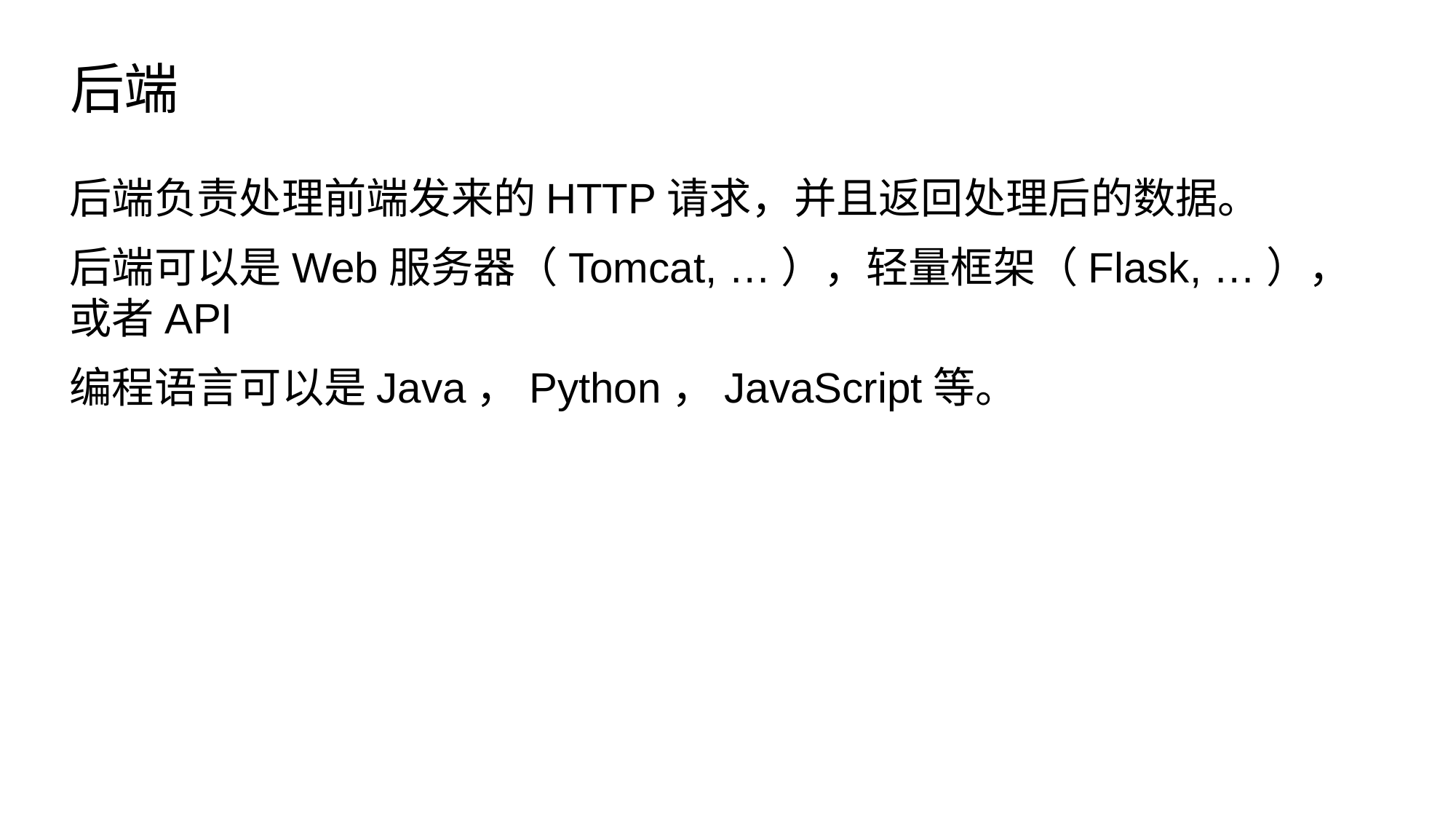

# 后端
后端负责处理前端发来的HTTP请求，并且返回处理后的数据。
后端可以是Web服务器（Tomcat, …），轻量框架（Flask, …），或者API
编程语言可以是Java，Python，JavaScript等。